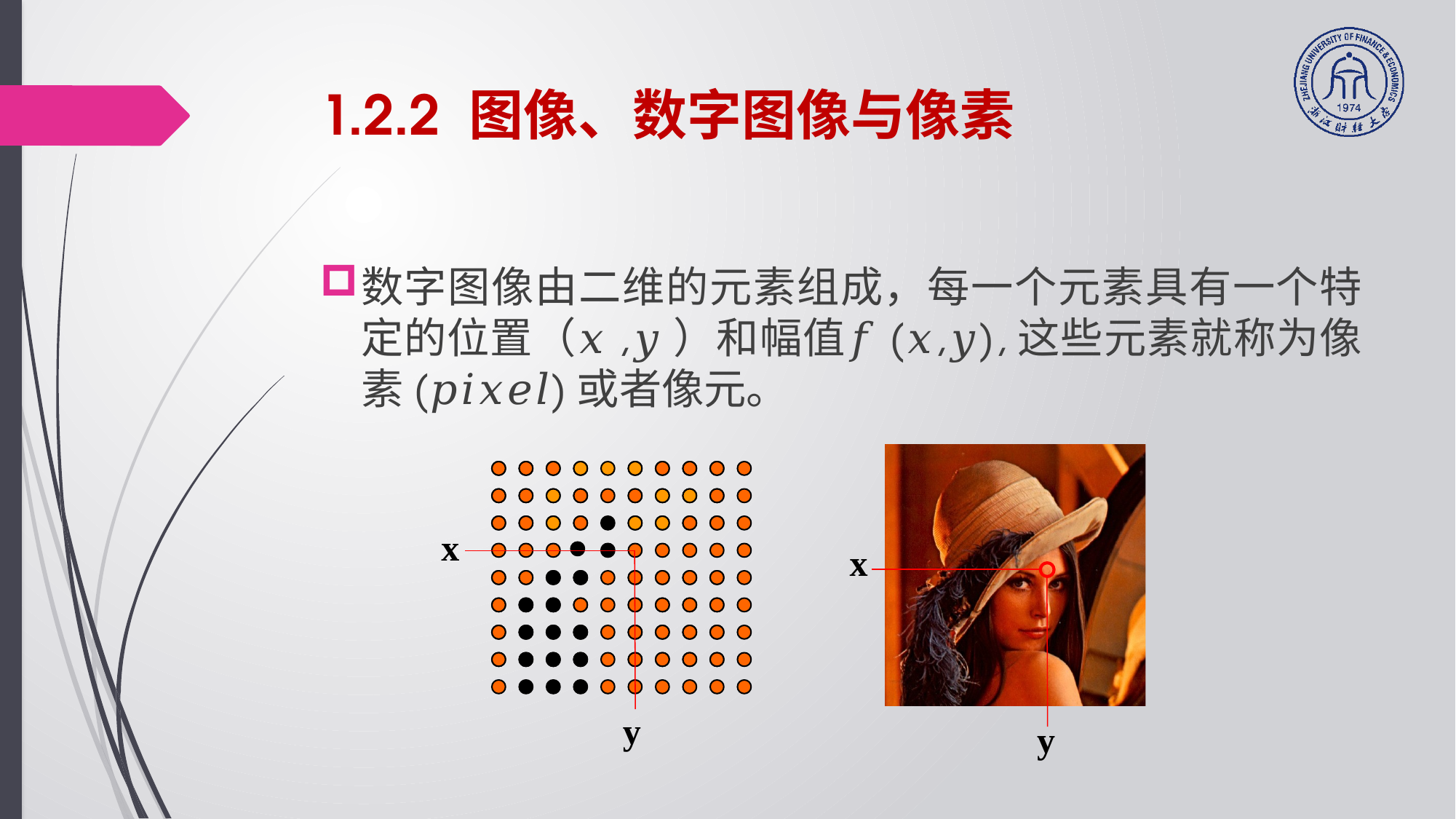

# 1.2.2 图像、数字图像与像素
数字图像由二维的元素组成，每一个元素具有一个特定的位置（𝑥,𝑦）和幅值𝑓(𝑥,𝑦),这些元素就称为像素(𝑝𝑖𝑥𝑒𝑙)或者像元。

x
x

y
y